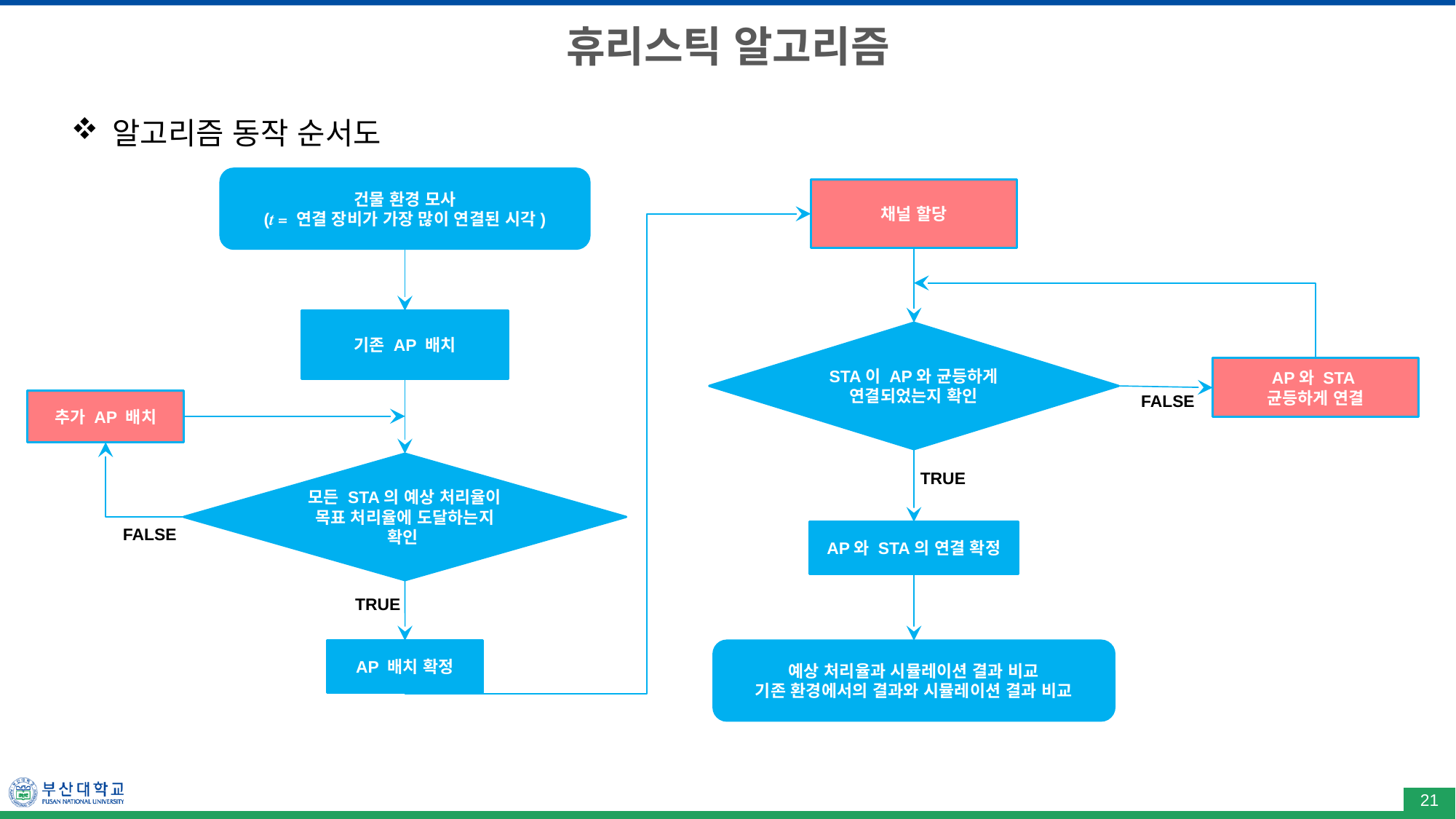

# 휴리스틱 알고리즘
알고리즘 동작 순서도
건물 환경 모사
(t = 연결 장비가 가장 많이 연결된 시각)
채널 할당
기존 AP 배치
STA이 AP와 균등하게 연결되었는지 확인
AP와 STA
균등하게 연결
FALSE
추가 AP 배치
모든 STA의 예상 처리율이 목표 처리율에 도달하는지 확인
TRUE
FALSE
AP와 STA의 연결 확정
TRUE
AP 배치 확정
예상 처리율과 시뮬레이션 결과 비교
기존 환경에서의 결과와 시뮬레이션 결과 비교
21